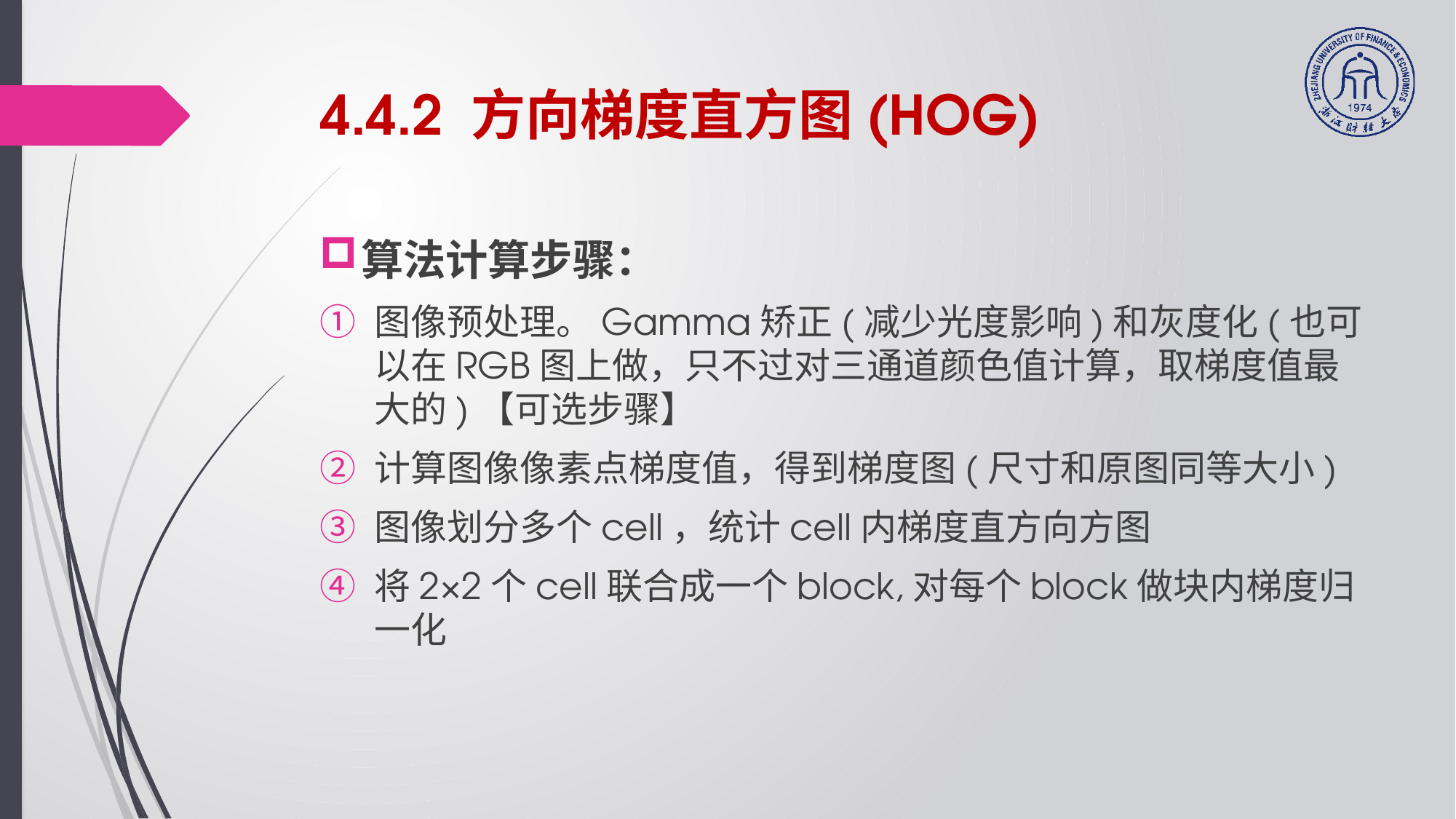

# 4.4.2 方向梯度直方图(HOG)
算法计算步骤：
图像预处理。Gamma矫正(减少光度影响)和灰度化(也可以在RGB图上做，只不过对三通道颜色值计算，取梯度值最大的)【可选步骤】
计算图像像素点梯度值，得到梯度图(尺寸和原图同等大小)
图像划分多个cell，统计cell内梯度直方向方图
将2×2个cell联合成一个block,对每个block做块内梯度归一化